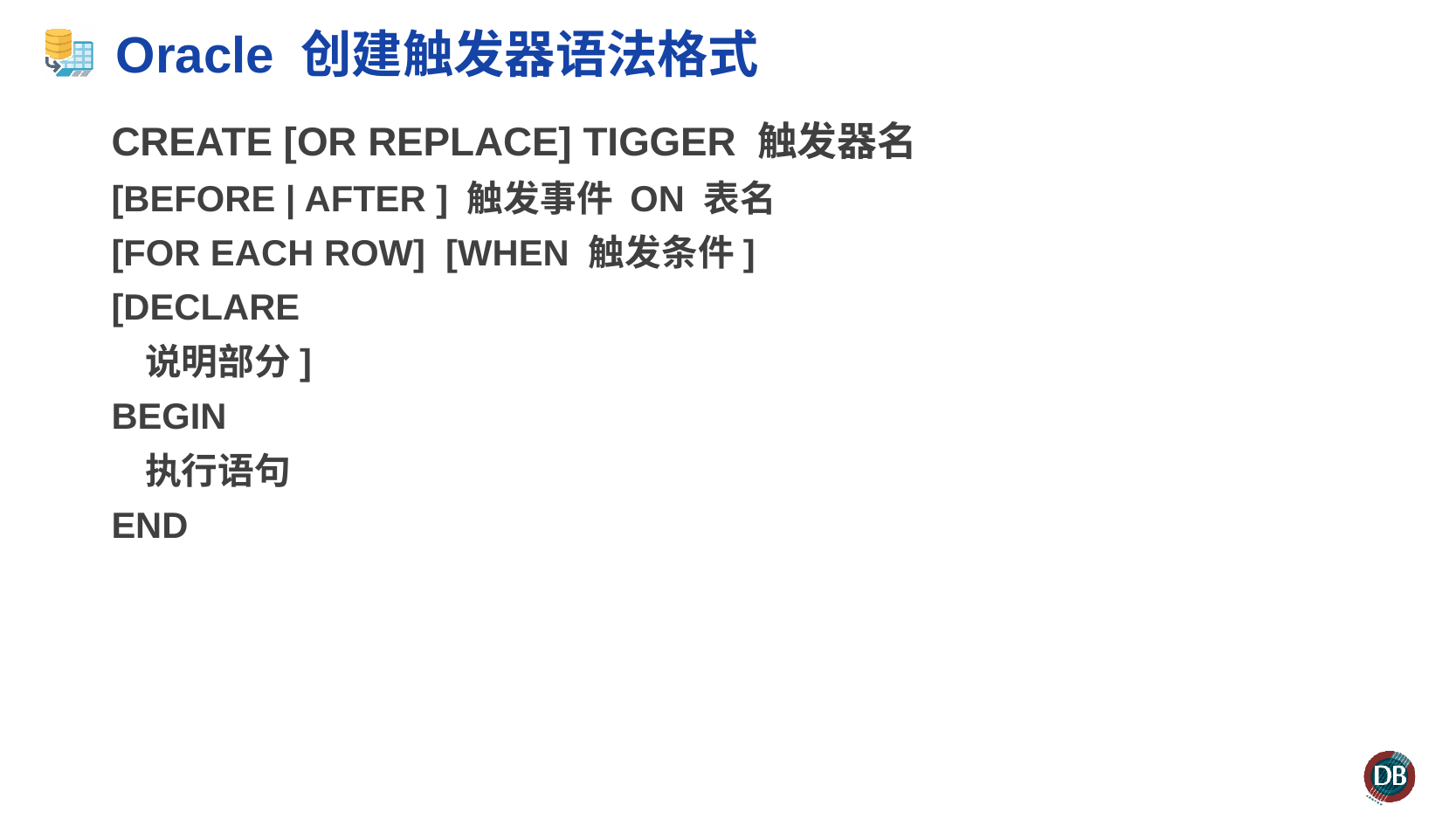

# Oracle 创建触发器语法格式
CREATE [OR REPLACE] TIGGER 触发器名
[BEFORE | AFTER ] 触发事件 ON 表名
[FOR EACH ROW]  [WHEN 触发条件]
[DECLARE
   说明部分]
BEGIN
   执行语句
END